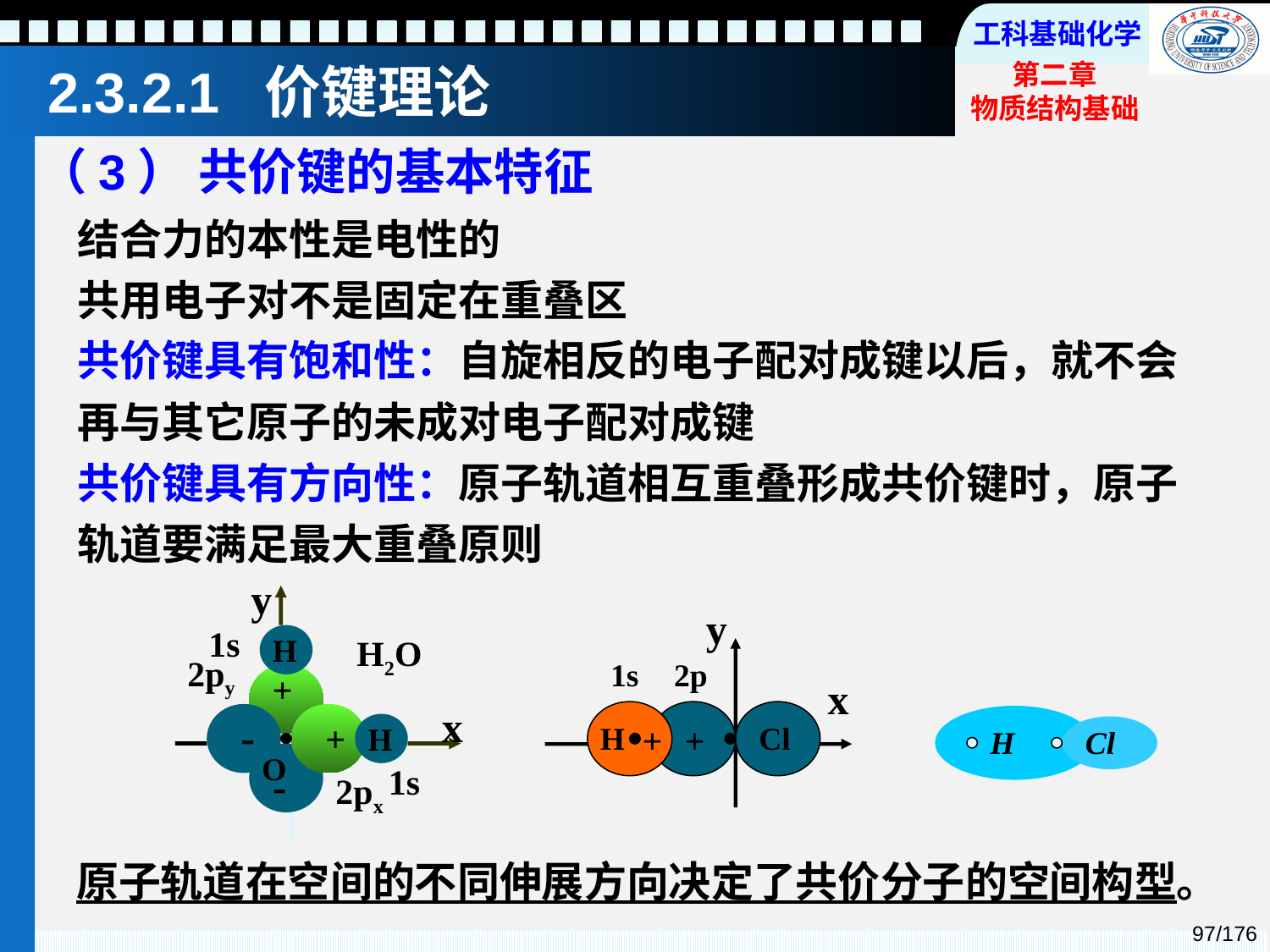

2.3.2.1  价键理论
（3） 共价键的基本特征
结合力的本性是电性的
共用电子对不是固定在重叠区
共价键具有饱和性：自旋相反的电子配对成键以后，就不会再与其它原子的未成对电子配对成键
共价键具有方向性：原子轨道相互重叠形成共价键时，原子轨道要满足最大重叠原则
y

1s
H

H2O
2py
+

x

-
+
H

O

-
1s
2px

y

1s
2p
x

H
+
+
Cl

H

Cl

原子轨道在空间的不同伸展方向决定了共价分子的空间构型。